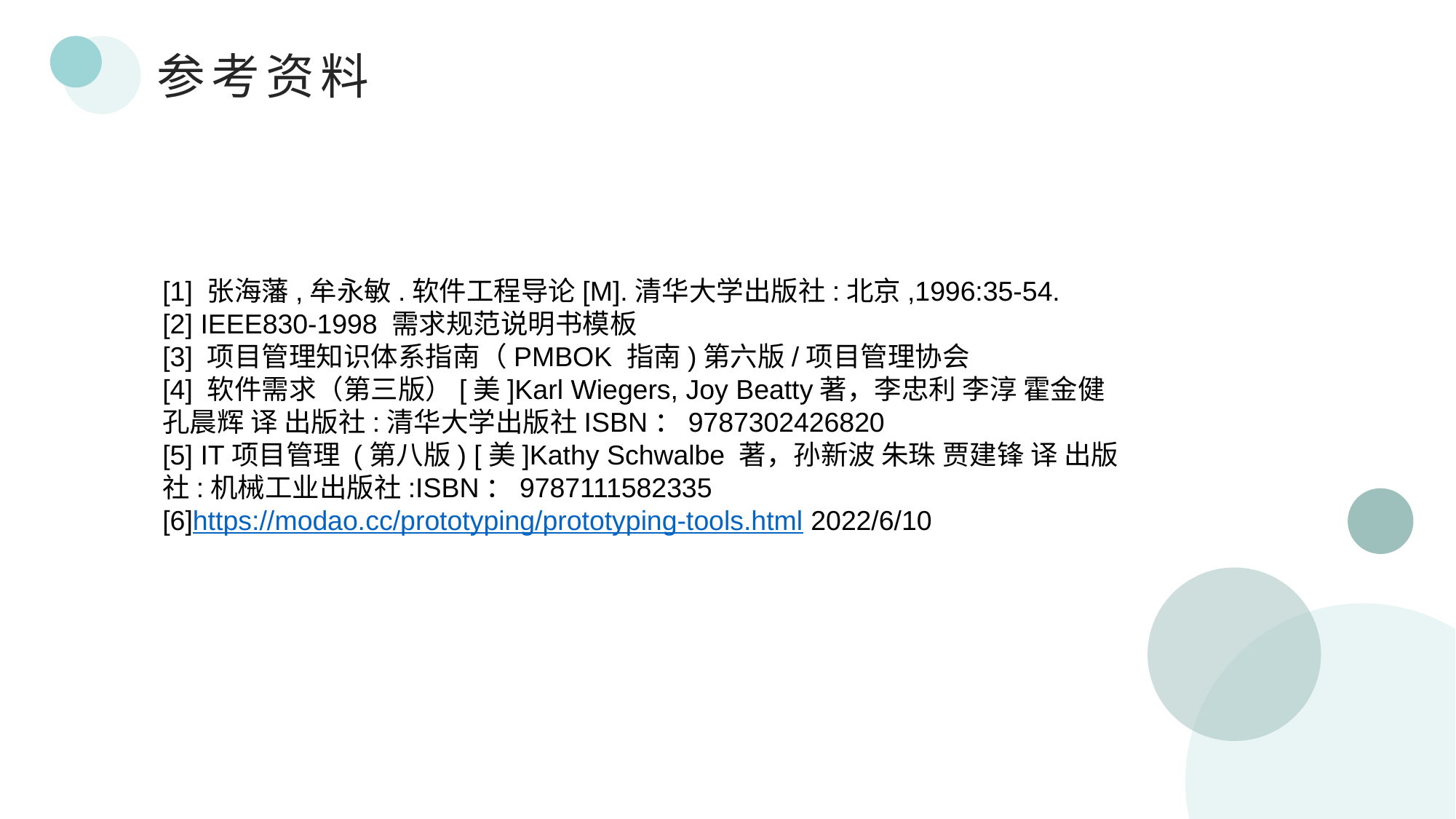

参考资料

[1] 张海藩,牟永敏.软件工程导论[M].清华大学出版社:北京,1996:35-54.
[2] IEEE830-1998 需求规范说明书模板
[3] 项目管理知识体系指南（PMBOK 指南)第六版/项目管理协会
[4] 软件需求（第三版）[美]Karl Wiegers, Joy Beatty著，李忠利 李淳 霍金健 孔晨辉 译 出版社:清华大学出版社ISBN：9787302426820
[5] IT项目管理 (第八版) [美]Kathy Schwalbe 著，孙新波 朱珠 贾建锋 译 出版社:机械工业出版社:ISBN：9787111582335
[6]https://modao.cc/prototyping/prototyping-tools.html 2022/6/10

94